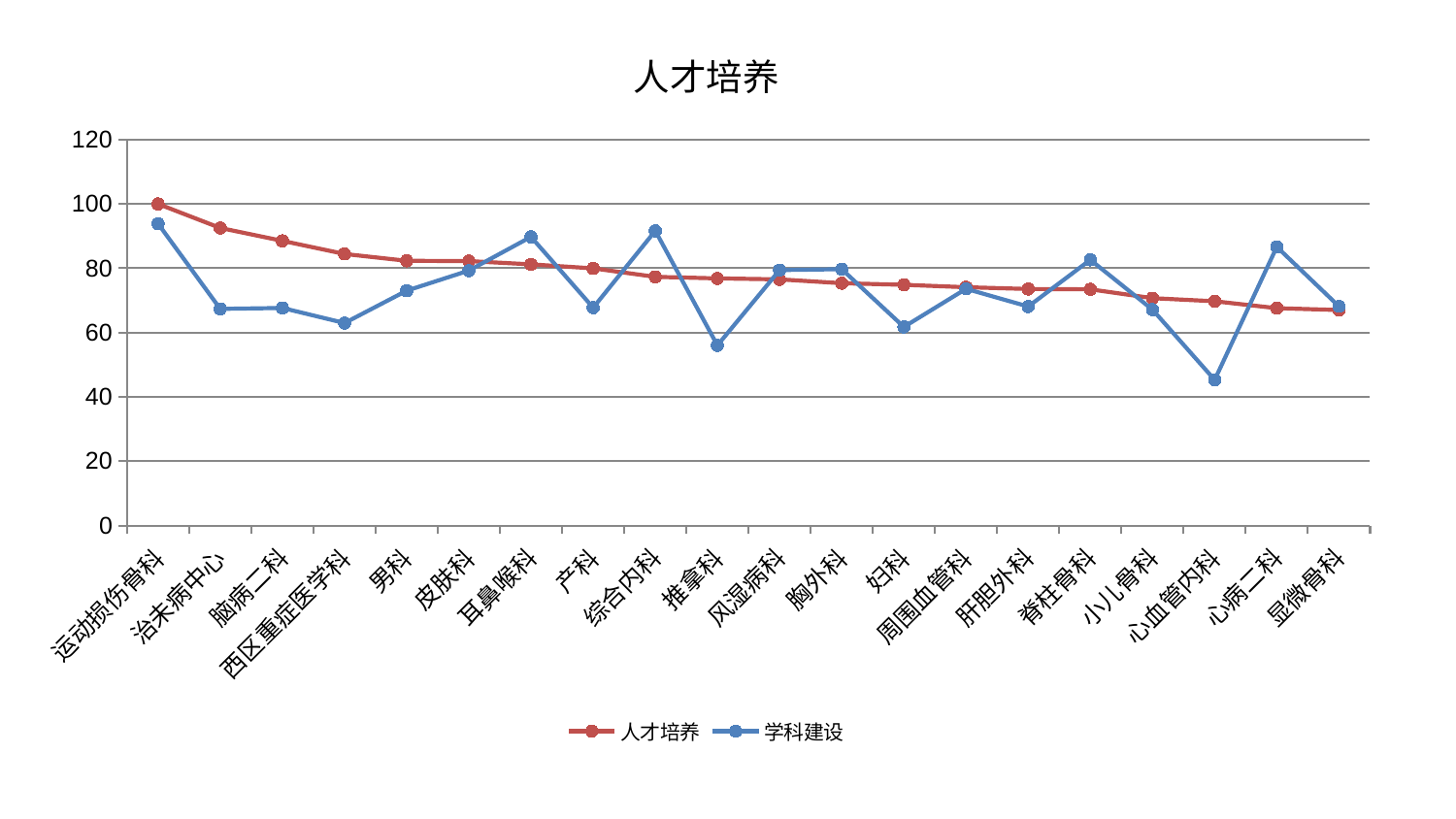

### Chart: 人才培养

| Category | 人才培养 | 学科建设 |
|---|---|---|
| 运动损伤骨科 | 100.0 | 93.84416182872948 |
| 治未病中心 | 92.52996495383408 | 67.36015094945543 |
| 脑病二科 | 88.52684492441004 | 67.64933238618788 |
| 西区重症医学科 | 84.4486167161522 | 62.96129608699044 |
| 男科 | 82.32592954484342 | 73.02703682953268 |
| 皮肤科 | 82.23421925644767 | 79.26821903645316 |
| 耳鼻喉科 | 81.20675369238947 | 89.76315062628541 |
| 产科 | 79.95874219970106 | 67.75005581801253 |
| 综合内科 | 77.33260861566555 | 91.63290281785682 |
| 推拿科 | 76.84509201358745 | 56.0143584968443 |
| 风湿病科 | 76.53967428208806 | 79.42609093064019 |
| 胸外科 | 75.35268796967458 | 79.72480595693118 |
| 妇科 | 74.85853726316803 | 61.75353989348231 |
| 周围血管科 | 74.09660195113834 | 73.60898790296378 |
| 肝胆外科 | 73.54824564469418 | 68.09551857735364 |
| 脊柱骨科 | 73.439932013332 | 82.61963184670111 |
| 小儿骨科 | 70.70578621541068 | 67.14024085849859 |
| 心血管内科 | 69.7469454334057 | 45.284243792529196 |
| 心病二科 | 67.5775470447799 | 86.65243352750646 |
| 显微骨科 | 67.0189599548338 | 68.14479868972332 |
270